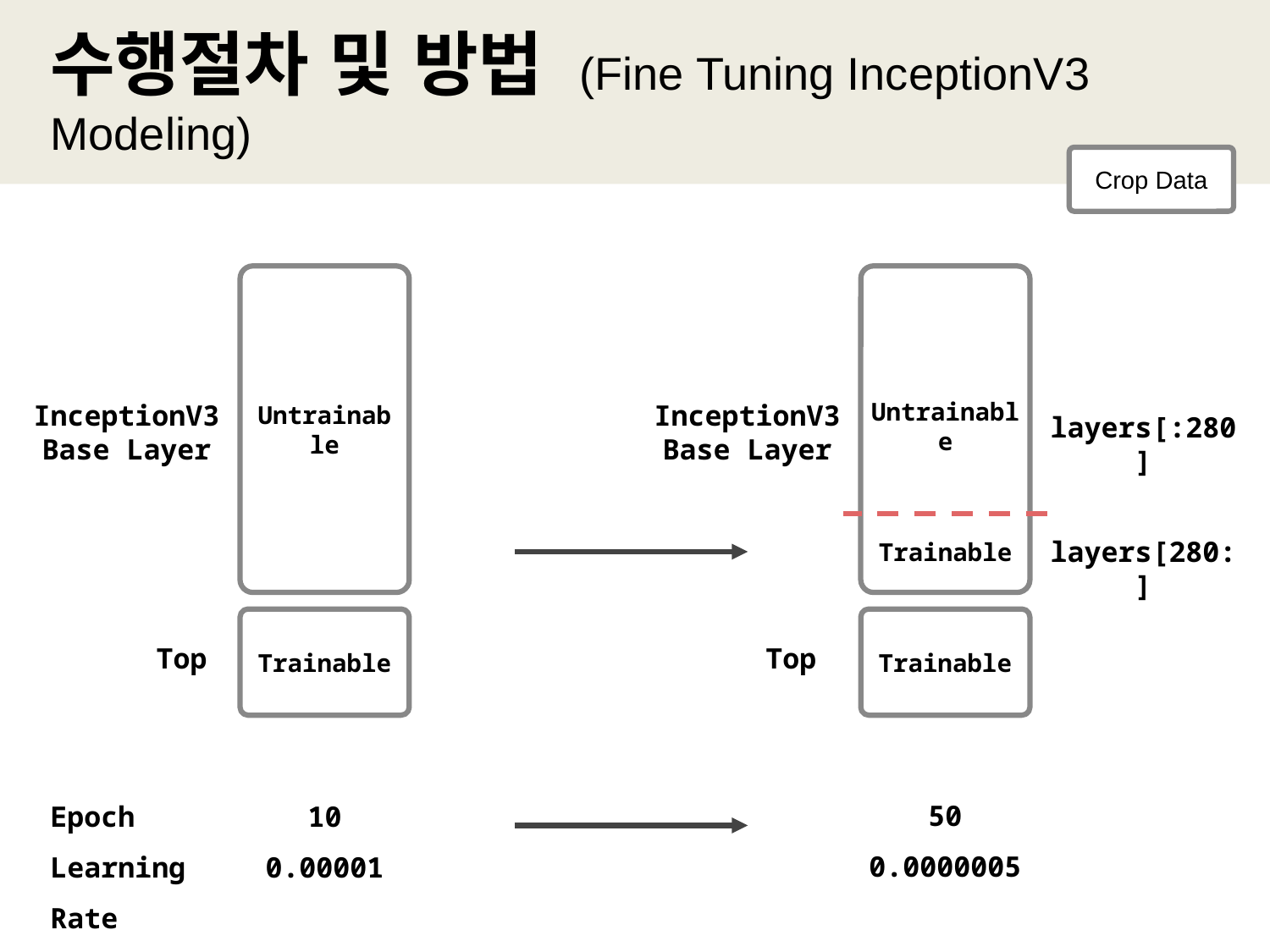

수행절차 및 방법 (Fine Tuning InceptionV3 Modeling)
Crop Data
Untrainable

Untrainable
InceptionV3
Base Layer
InceptionV3
Base Layer
layers[:280]
layers[280:]
Trainable
Trainable
Trainable
Top
Top
50
0.0000005
Epoch
Learning Rate
10
0.00001